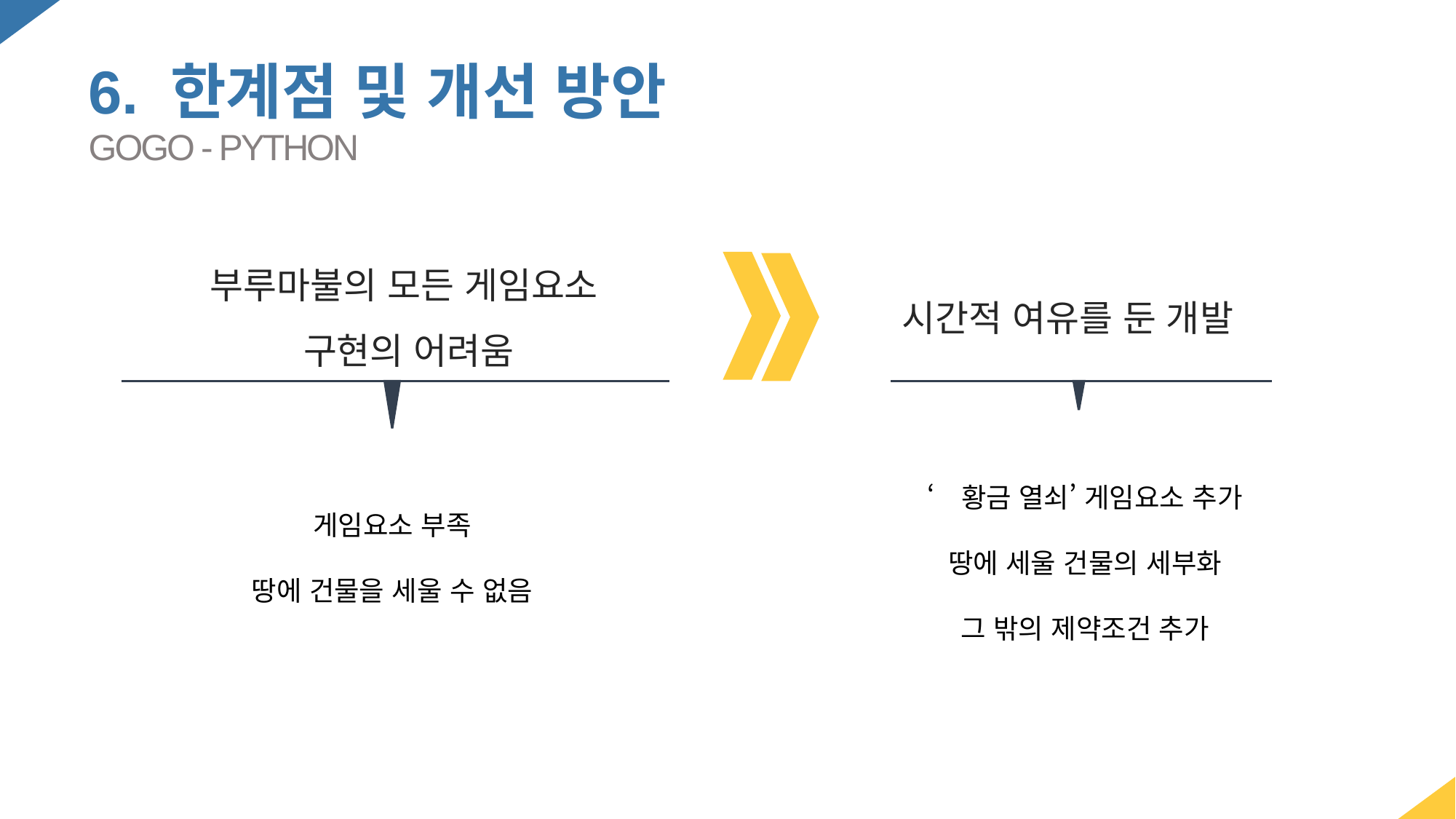

6. 한계점 및 개선 방안
GOGO - PYTHON
부루마불의 모든 게임요소
구현의 어려움

시간적 여유를 둔 개발

‘황금 열쇠’ 게임요소 추가

땅에 세울 건물의 세부화

그 밖의 제약조건 추가
게임요소 부족

땅에 건물을 세울 수 없음